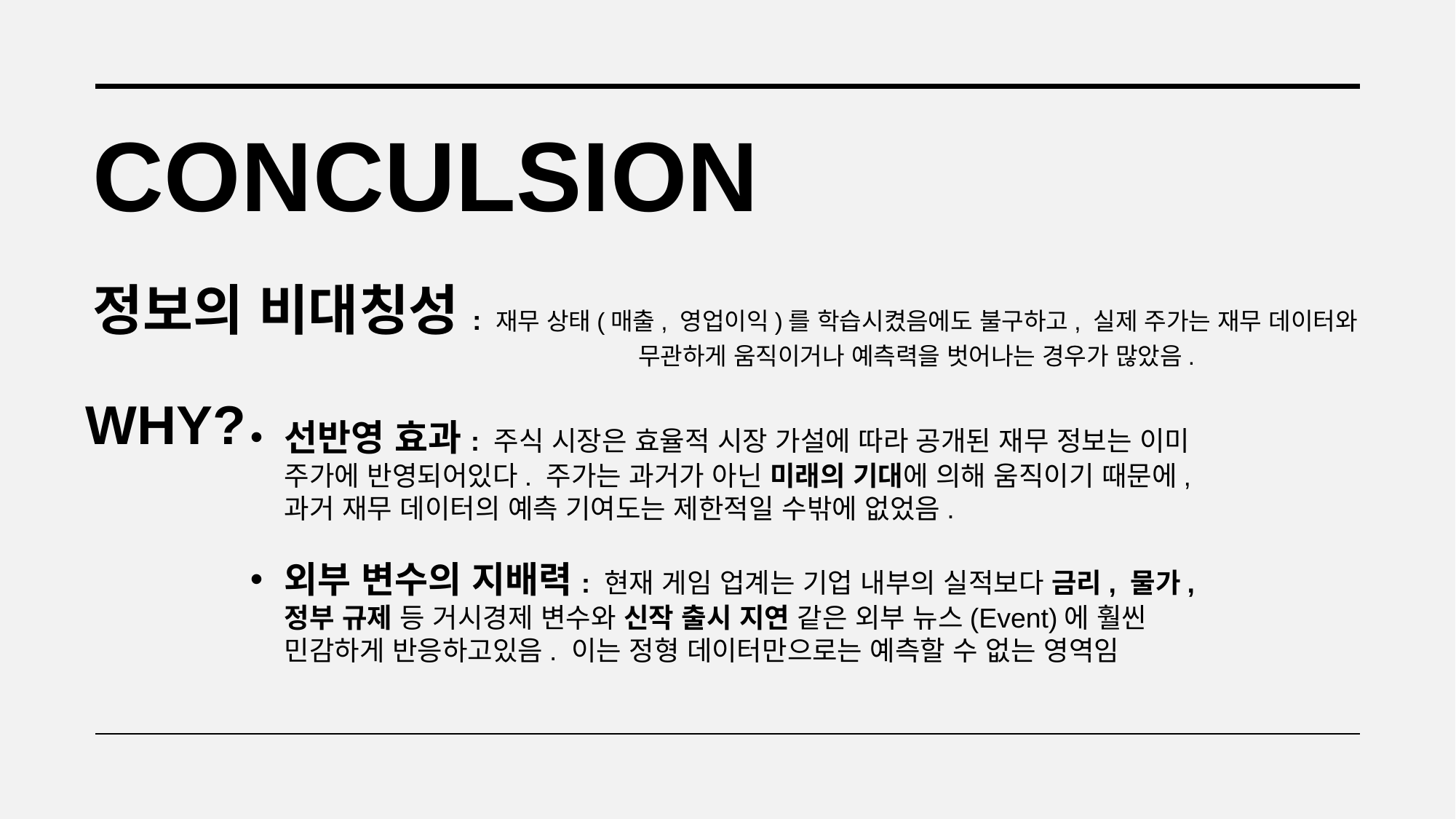

ConCulsion
정보의 비대칭성: 재무 상태(매출, 영업이익)를 학습시켰음에도 불구하고, 실제 주가는 재무 데이터와 					무관하게 움직이거나 예측력을 벗어나는 경우가 많았음.

WHY?
선반영 효과: 주식 시장은 효율적 시장 가설에 따라 공개된 재무 정보는 이미 주가에 반영되어있다. 주가는 과거가 아닌 미래의 기대에 의해 움직이기 때문에, 과거 재무 데이터의 예측 기여도는 제한적일 수밖에 없었음.

외부 변수의 지배력: 현재 게임 업계는 기업 내부의 실적보다 금리, 물가, 정부 규제 등 거시경제 변수와 신작 출시 지연 같은 외부 뉴스(Event)에 훨씬 민감하게 반응하고있음. 이는 정형 데이터만으로는 예측할 수 없는 영역임